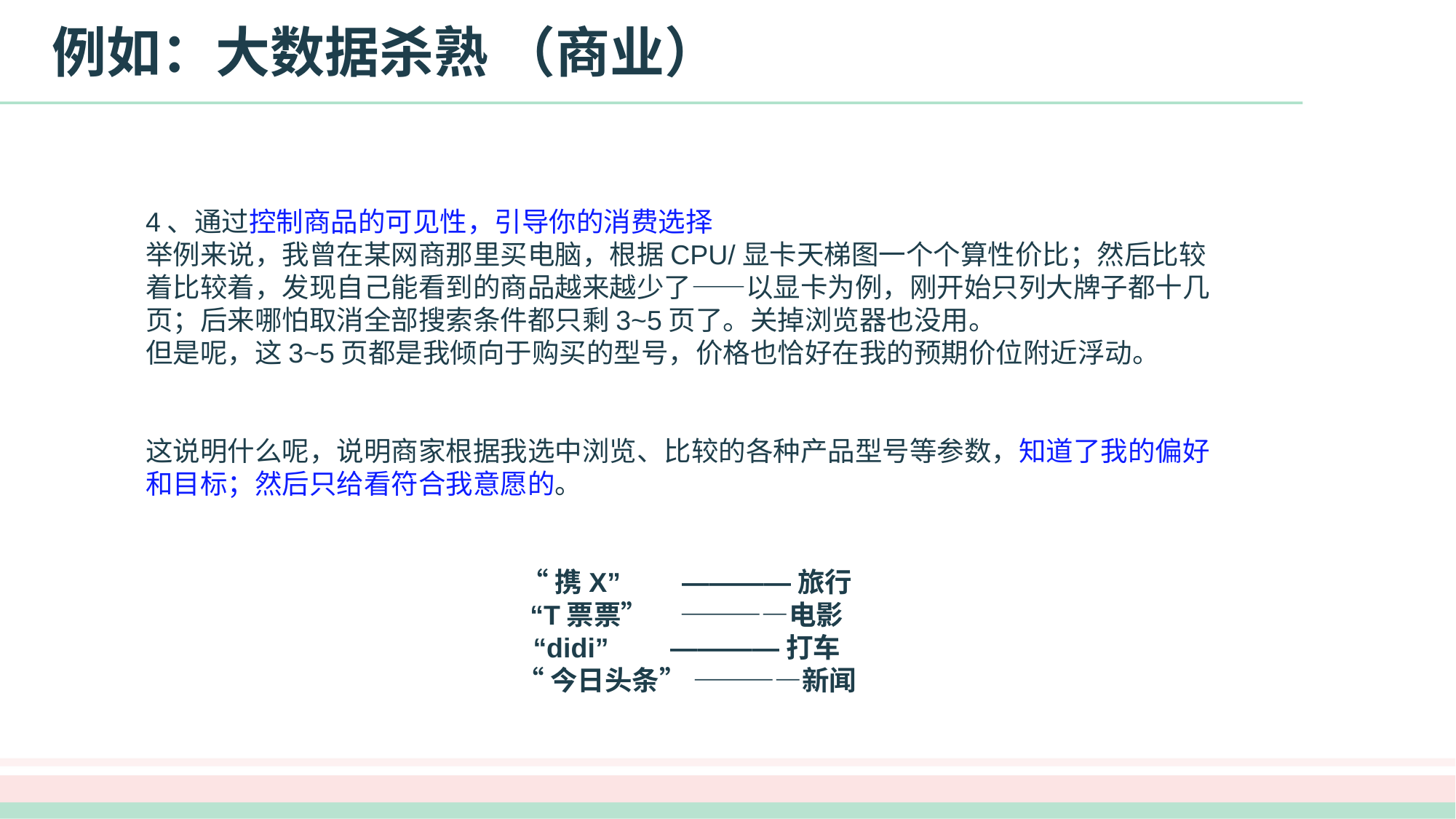

# 例如：大数据杀熟 （商业）

4、通过控制商品的可见性，引导你的消费选择
举例来说，我曾在某网商那里买电脑，根据CPU/显卡天梯图一个个算性价比；然后比较着比较着，发现自己能看到的商品越来越少了——以显卡为例，刚开始只列大牌子都十几页；后来哪怕取消全部搜索条件都只剩3~5页了。关掉浏览器也没用。
但是呢，这3~5页都是我倾向于购买的型号，价格也恰好在我的预期价位附近浮动。

这说明什么呢，说明商家根据我选中浏览、比较的各种产品型号等参数，知道了我的偏好和目标；然后只给看符合我意愿的。

“携X”        ————旅行
“T票票”     ————电影
“didi”        ————打车
“今日头条” ————新闻